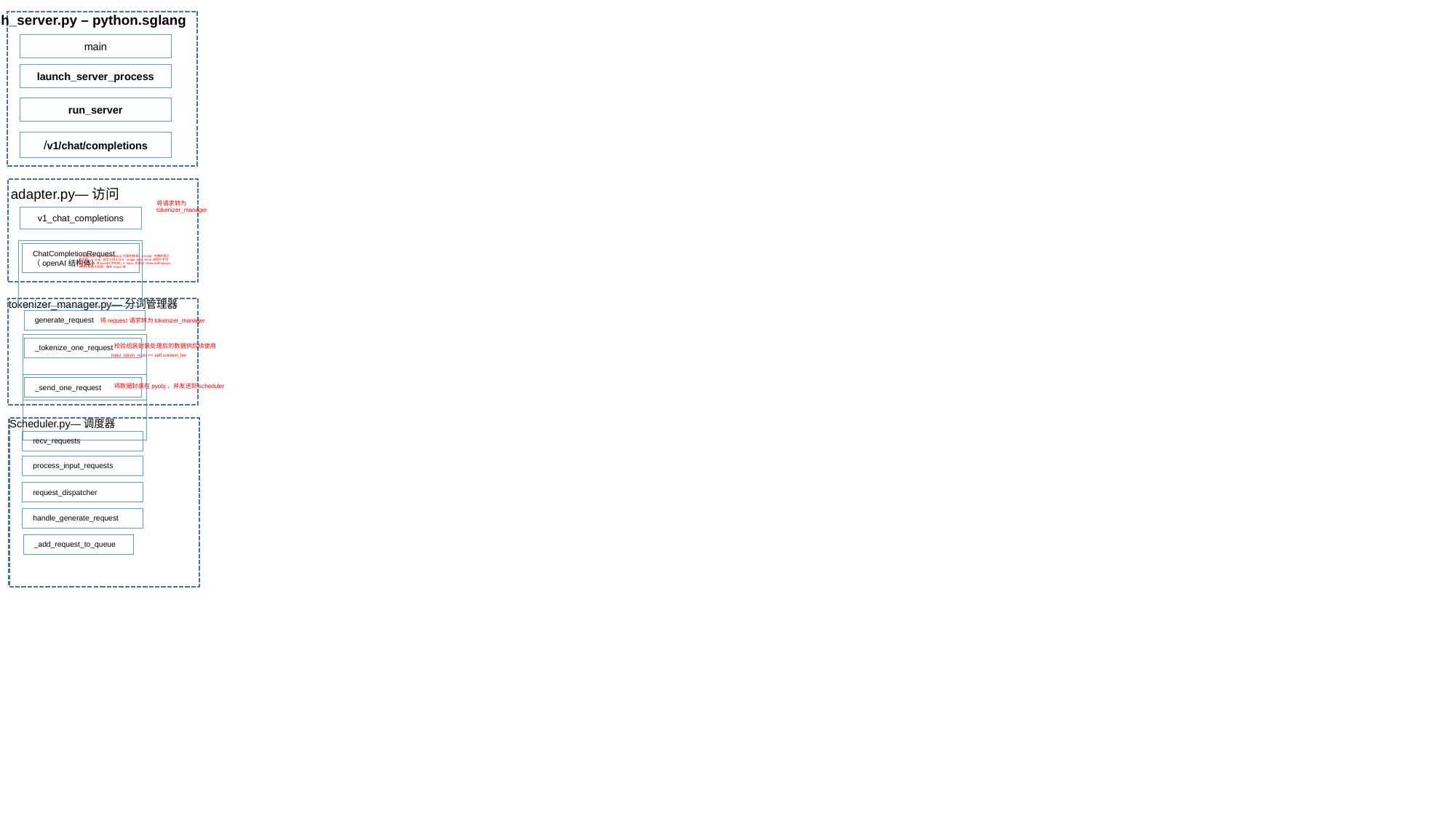

lauch_server.py – python.sglang

main
launch_server_process
run_server
/v1/chat/completions

adapter.py—访问
将请求转为
tokenizer_manager

v1_chat_completions

ChatCompletionRequest（openAI结构体）
 # 准备底层 GenerateReqInput 所需的数据:- prompt: 完整的提示字符串， - stop: 自定义停止词# - image_data: None 或图片字符串列表(URL或base64字符串) #  None 会跳过 GenerateReqInput 中的所有图片处理，解析requst等
tokenizer_manager.py—分词管理器

generate_request
将request请求转为tokenizer_manager

校验组装封装处理后的数据供后续使用

_tokenize_one_request
input_token_num >= self.context_len

将数据封装在pyobj，并发送到scheduler

_send_one_request
Scheduler.py—调度器

recv_requests
process_input_requests
request_dispatcher
handle_generate_request
_add_request_to_queue